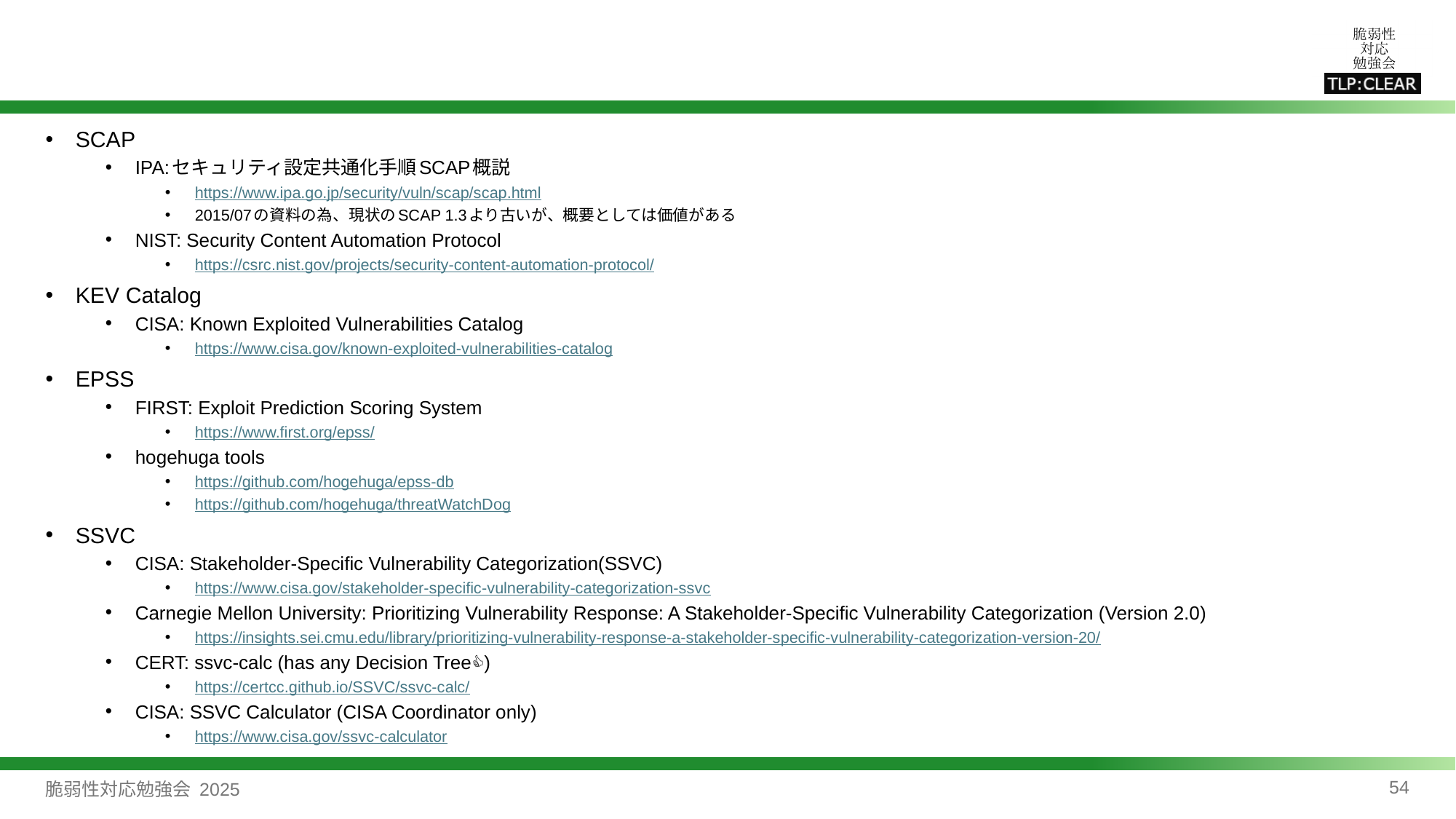

#
SCAP
IPA:セキュリティ設定共通化手順SCAP概説
https://www.ipa.go.jp/security/vuln/scap/scap.html
2015/07の資料の為、現状のSCAP 1.3より古いが、概要としては価値がある
NIST: Security Content Automation Protocol
https://csrc.nist.gov/projects/security-content-automation-protocol/
KEV Catalog
CISA: Known Exploited Vulnerabilities Catalog
https://www.cisa.gov/known-exploited-vulnerabilities-catalog
EPSS
FIRST: Exploit Prediction Scoring System
https://www.first.org/epss/
hogehuga tools
https://github.com/hogehuga/epss-db
https://github.com/hogehuga/threatWatchDog
SSVC
CISA: Stakeholder-Specific Vulnerability Categorization(SSVC)
https://www.cisa.gov/stakeholder-specific-vulnerability-categorization-ssvc
Carnegie Mellon University: Prioritizing Vulnerability Response: A Stakeholder-Specific Vulnerability Categorization (Version 2.0)
https://insights.sei.cmu.edu/library/prioritizing-vulnerability-response-a-stakeholder-specific-vulnerability-categorization-version-20/
CERT: ssvc-calc (has any Decision Tree👍)
https://certcc.github.io/SSVC/ssvc-calc/
CISA: SSVC Calculator (CISA Coordinator only)
https://www.cisa.gov/ssvc-calculator

54
脆弱性対応勉強会 2025